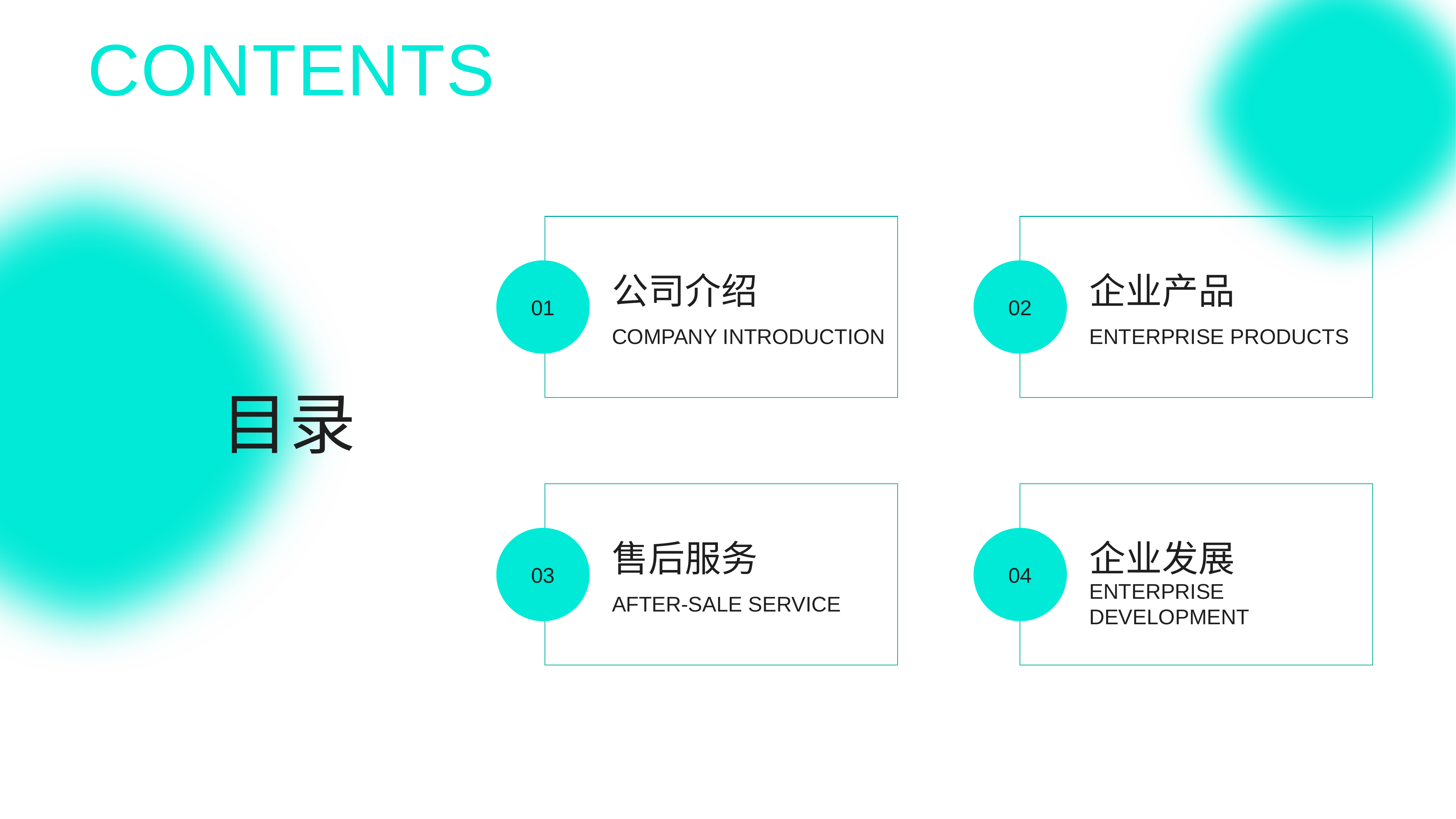

CONTENTS

01
公司介绍
Company Introduction

02
企业产品
Enterprise products
# 目录

03
售后服务
after-sale service

04
企业发展
Enterprise development